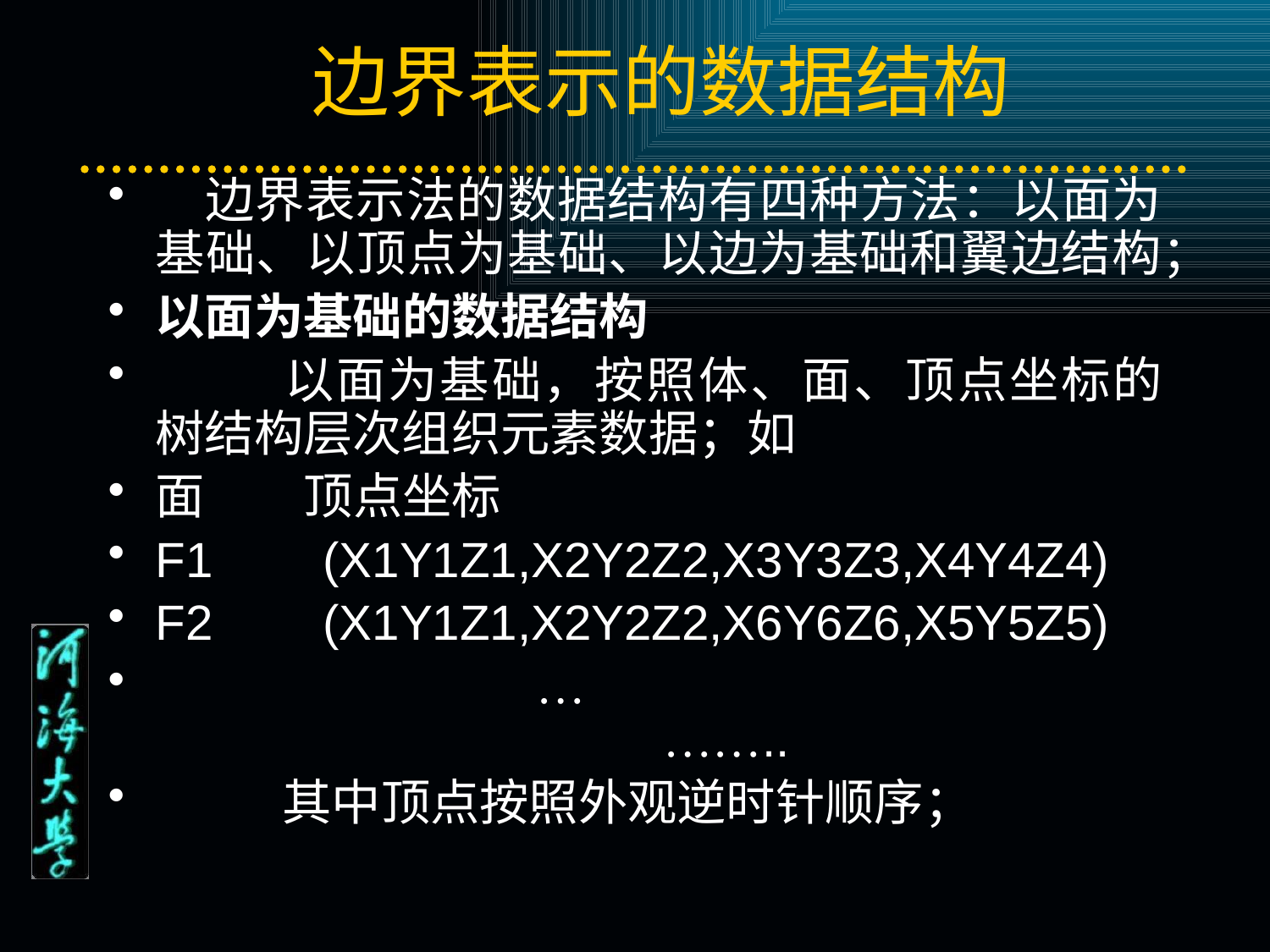

# 边界表示的数据结构
   边界表示法的数据结构有四种方法：以面为基础、以顶点为基础、以边为基础和翼边结构；
以面为基础的数据结构
	以面为基础，按照体、面、顶点坐标的树结构层次组织元素数据；如
面         顶点坐标
F1        (X1Y1Z1,X2Y2Z2,X3Y3Z3,X4Y4Z4)
F2        (X1Y1Z1,X2Y2Z2,X6Y6Z6,X5Y5Z5)
			…								……..
	其中顶点按照外观逆时针顺序；
63